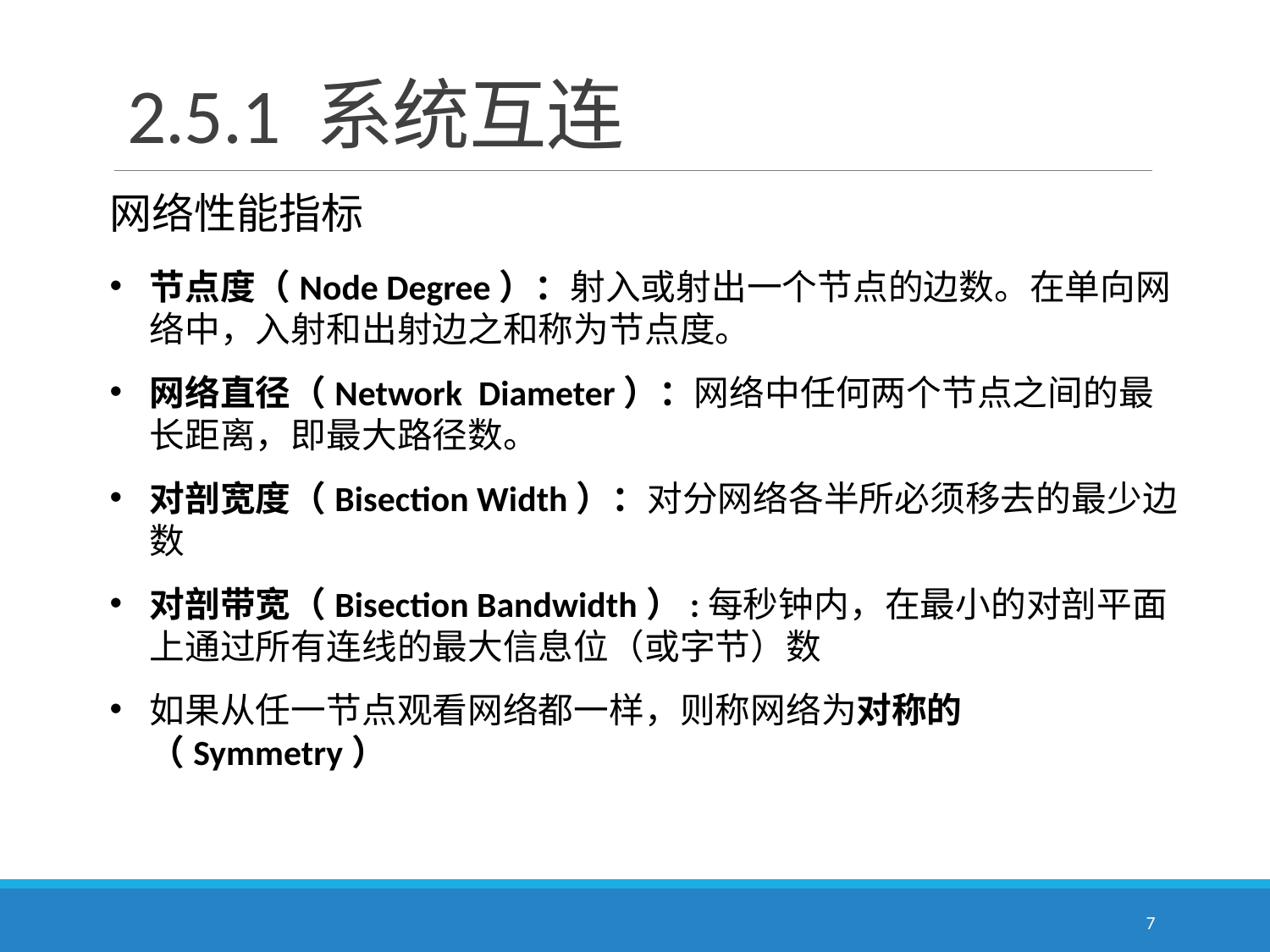

# 2.5.1 系统互连
网络性能指标

节点度（Node Degree）：射入或射出一个节点的边数。在单向网络中，入射和出射边之和称为节点度。
网络直径（Network  Diameter）：网络中任何两个节点之间的最长距离，即最大路径数。
对剖宽度（Bisection Width）：对分网络各半所必须移去的最少边数
对剖带宽（Bisection Bandwidth）:每秒钟内，在最小的对剖平面上通过所有连线的最大信息位（或字节）数
如果从任一节点观看网络都一样，则称网络为对称的（Symmetry）
7